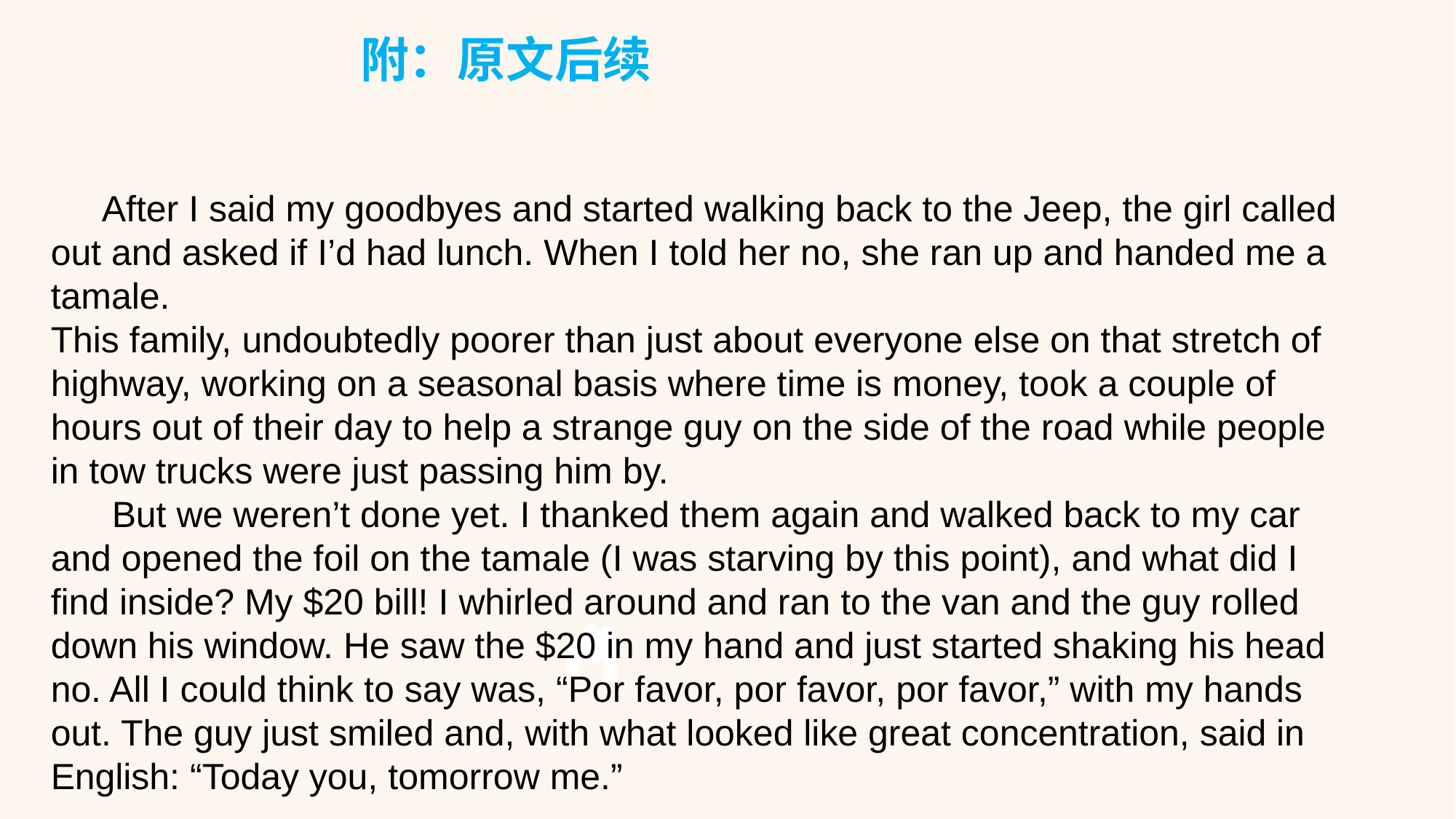

附：原文后续
     After I said my goodbyes and started walking back to the Jeep, the girl called out and asked if I’d had lunch. When I told her no, she ran up and handed me a tamale.
This family, undoubtedly poorer than just about everyone else on that stretch of highway, working on a seasonal basis where time is money, took a couple of hours out of their day to help a strange guy on the side of the road while people in tow trucks were just passing him by.
      But we weren’t done yet. I thanked them again and walked back to my car and opened the foil on the tamale (I was starving by this point), and what did I find inside? My $20 bill! I whirled around and ran to the van and the guy rolled down his window. He saw the $20 in my hand and just started shaking his head no. All I could think to say was, “Por favor, por favor, por favor,” with my hands out. The guy just smiled and, with what looked like great concentration, said in English: “Today you, tomorrow me.”